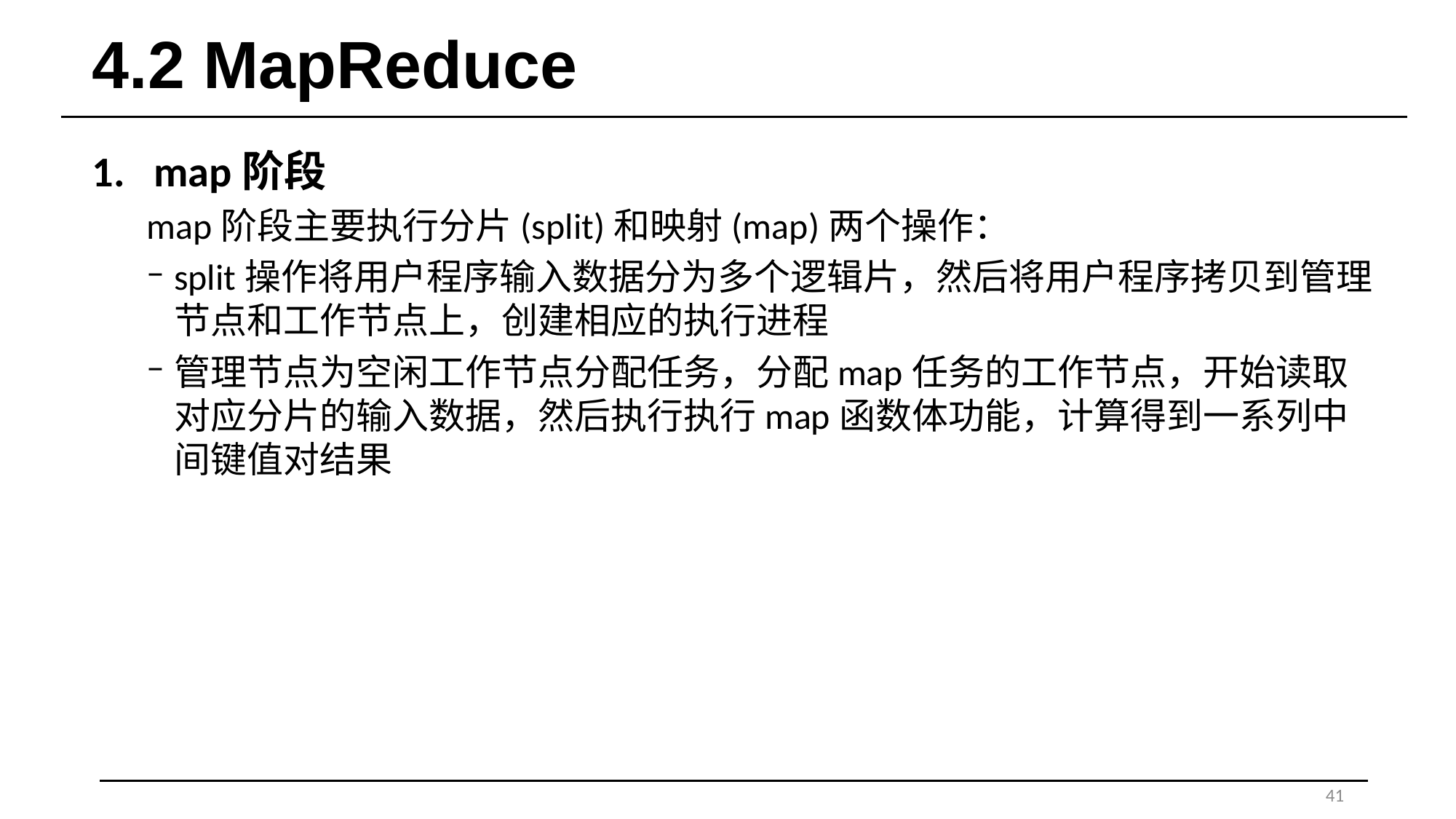

# 4.2 MapReduce
map阶段
map阶段主要执行分片(split)和映射(map)两个操作：
split操作将用户程序输入数据分为多个逻辑片，然后将用户程序拷贝到管理节点和工作节点上，创建相应的执行进程
管理节点为空闲工作节点分配任务，分配map任务的工作节点，开始读取对应分片的输入数据，然后执行执行map函数体功能，计算得到一系列中间键值对结果
41